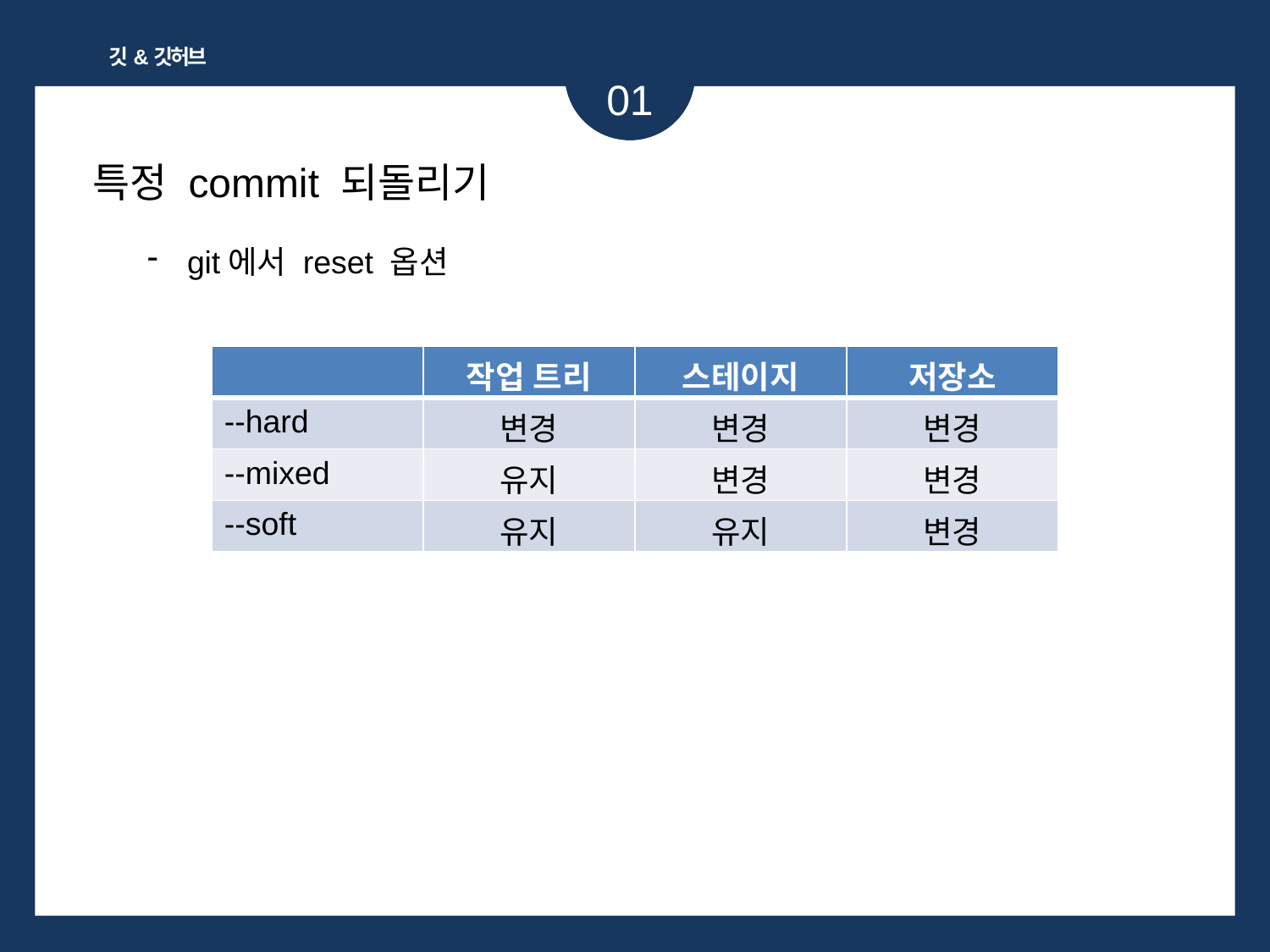

깃&깃허브
01
특정 commit 되돌리기
git에서 reset 옵션
|  | 작업 트리 | 스테이지 | 저장소 |
| --- | --- | --- | --- |
| --hard | 변경 | 변경 | 변경 |
| --mixed | 유지 | 변경 | 변경 |
| --soft | 유지 | 유지 | 변경 |